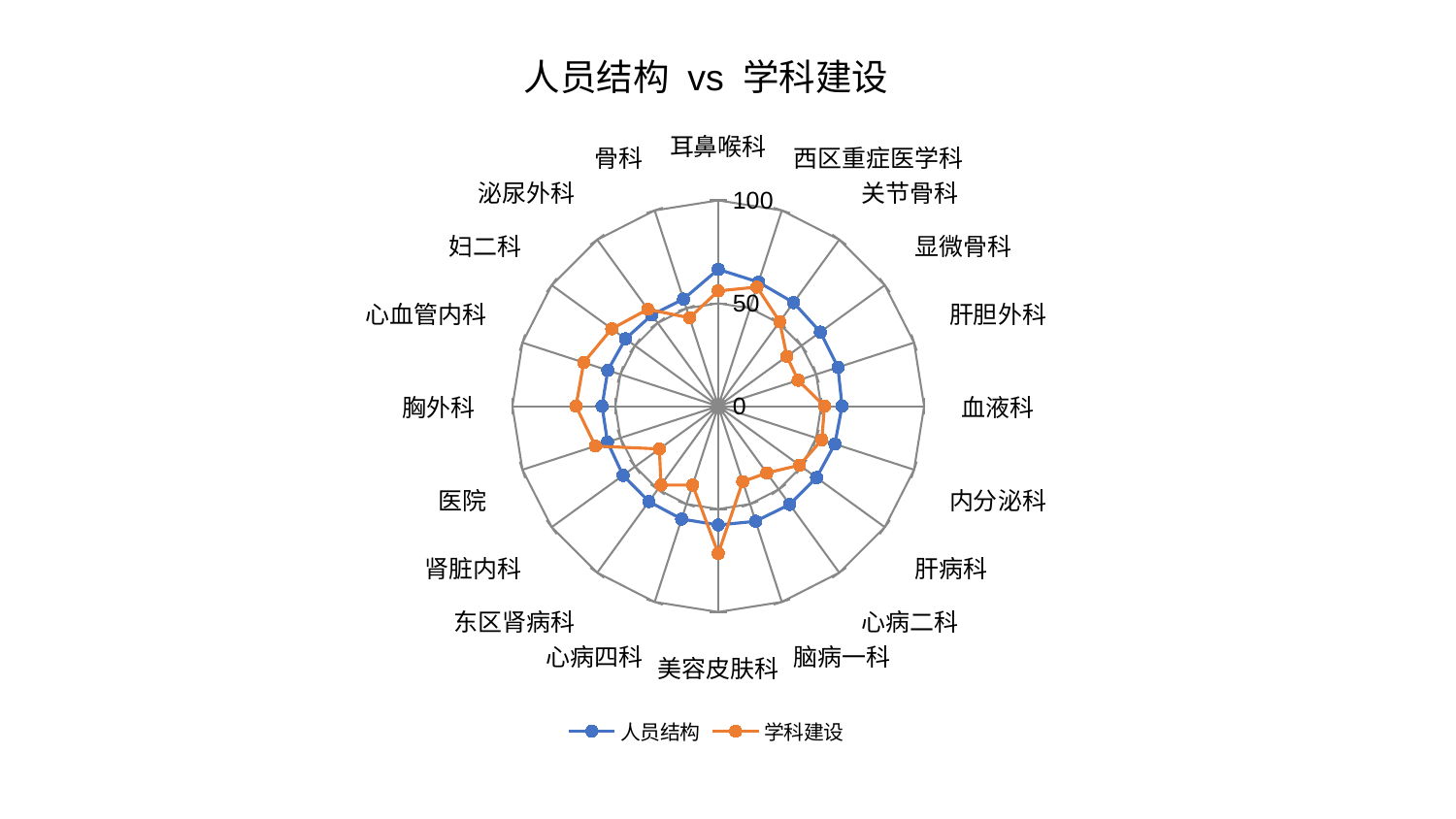

### Chart: 人员结构 vs 学科建设

| Category | 人员结构 | 学科建设 |
|---|---|---|
| 耳鼻喉科 | 66.49356996814713 | 56.00884003803281 |
| 西区重症医学科 | 63.38870258729589 | 60.86203687827131 |
| 关节骨科 | 62.23498510103238 | 50.77859639510896 |
| 显微骨科 | 61.30771985497111 | 41.2096291245812 |
| 肝胆外科 | 61.1338796459633 | 40.79518348102327 |
| 血液科 | 60.144408439142744 | 51.587800956165594 |
| 内分泌科 | 59.559457971258524 | 52.90453750825515 |
| 肝病科 | 59.0404431525906 | 48.828776072122835 |
| 心病二科 | 58.98533134059614 | 40.10810045709657 |
| 脑病一科 | 58.815750688481046 | 38.52992888472922 |
| 美容皮肤科 | 57.71448945231059 | 71.56933408587862 |
| 心病四科 | 57.65975183795657 | 40.29854472709636 |
| 东区肾病科 | 57.30033288849687 | 47.35348146483622 |
| 肾脏内科 | 57.161796293594186 | 35.37194005835514 |
| 医院 | 56.57713417571771 | 62.73910434587565 |
| 胸外科 | 56.44595547783248 | 69.11666576775397 |
| 心血管内科 | 56.42541348288761 | 68.72284570403382 |
| 妇二科 | 55.70790130884029 | 63.98075927921778 |
| 泌尿外科 | 54.84254482905688 | 58.19733962770981 |
| 骨科 | 54.71615164850729 | 45.16083232572132 |
23